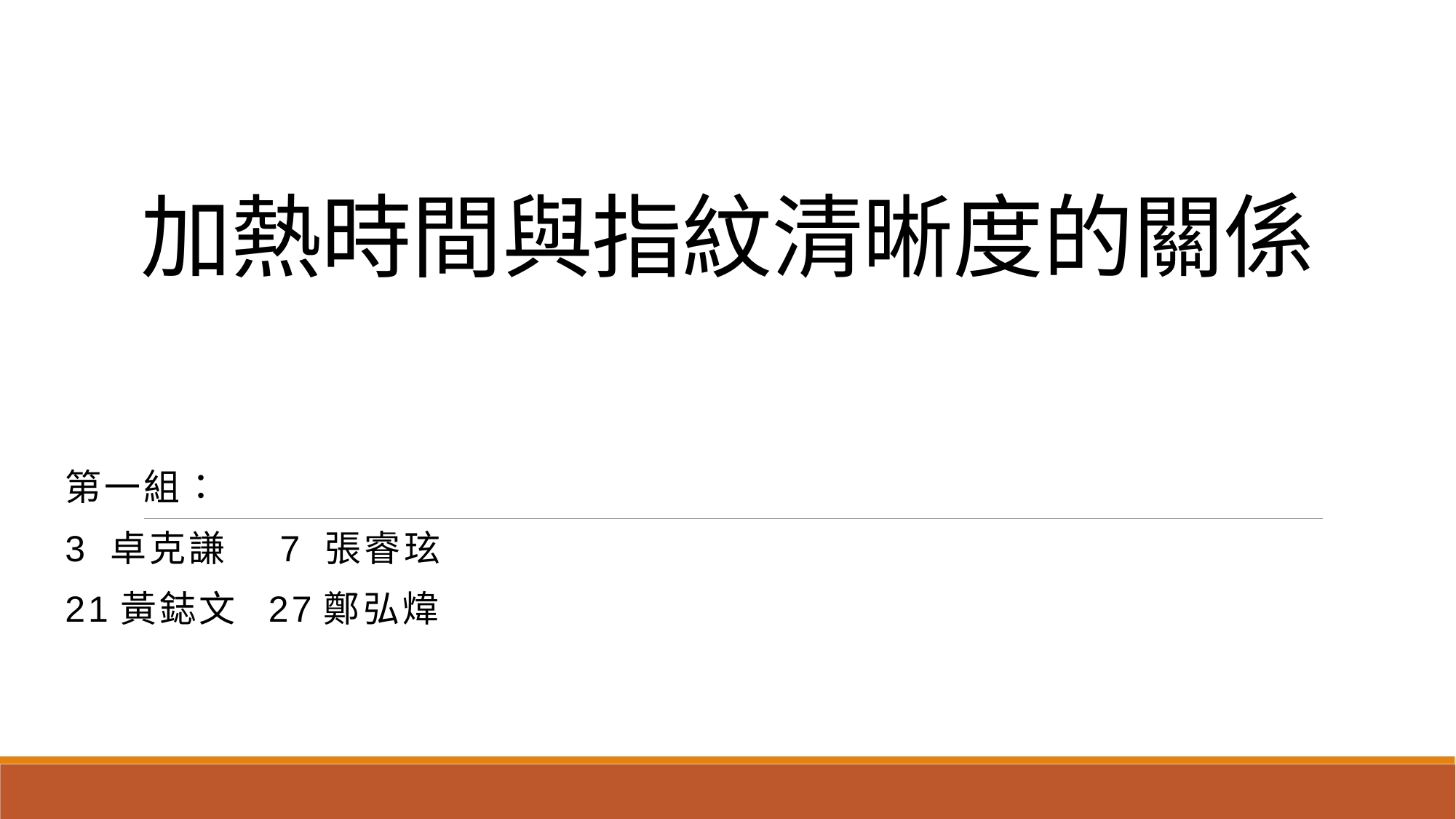

# 加熱時間與指紋清晰度的關係
第一組：
3 卓克謙  7 張睿玹
21黃鋕文 27鄭弘煒